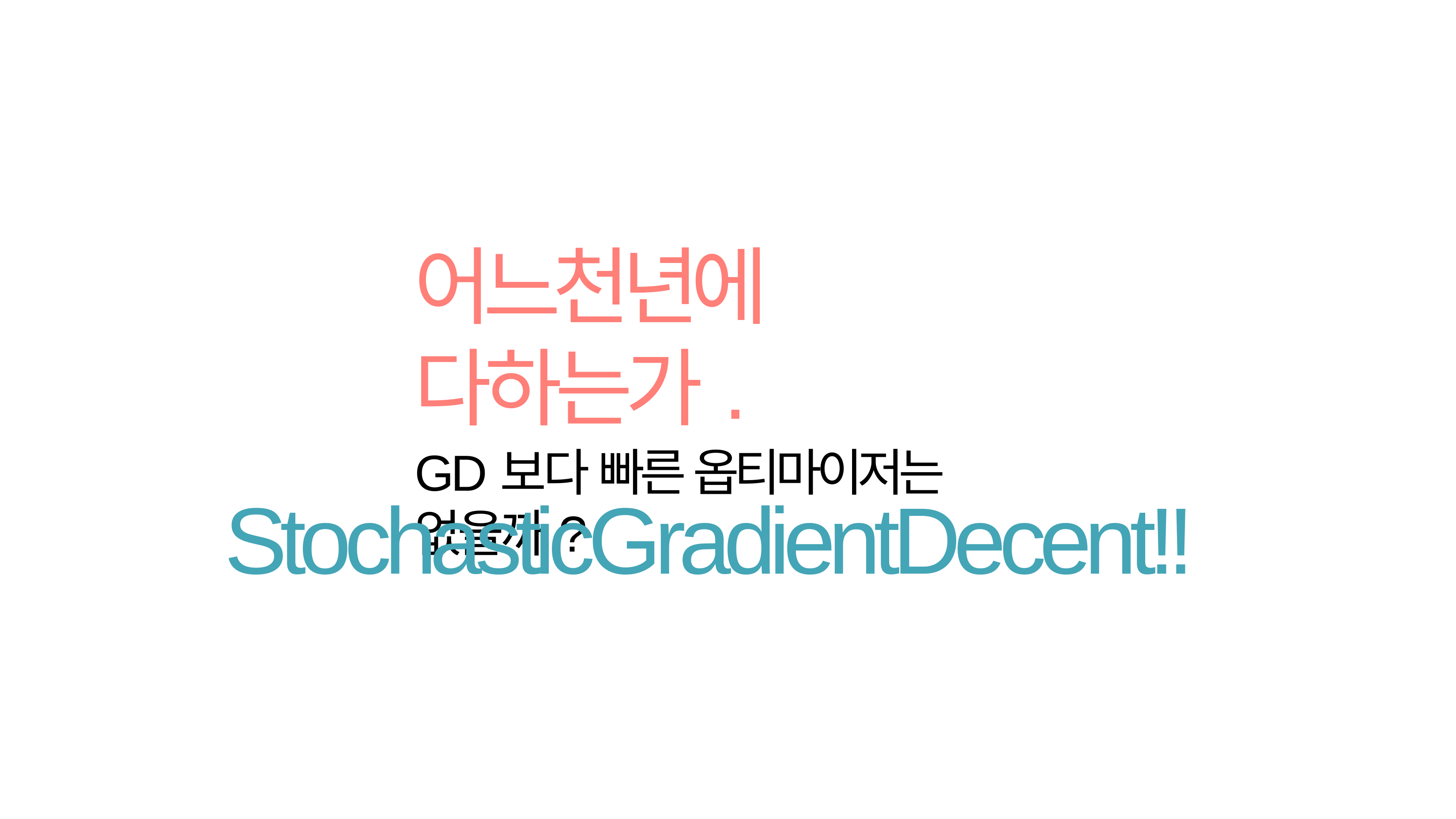

어느천년에 다하는가.
GD보다 빠른 옵티마이저는 없을까?
StochasticGradientDecent!!